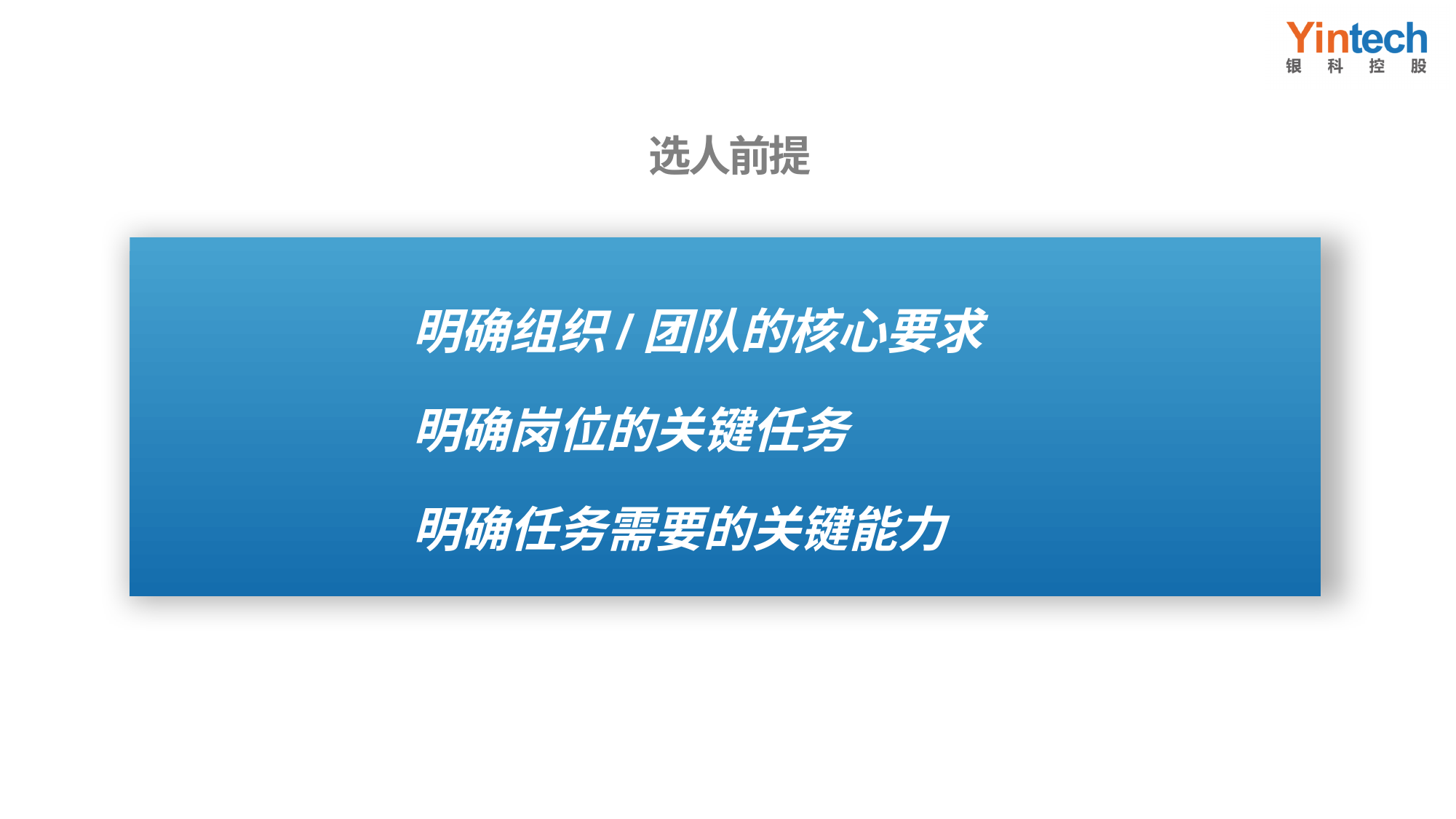

# 选人前提

明确组织/团队的核心要求
明确岗位的关键任务
明确任务需要的关键能力